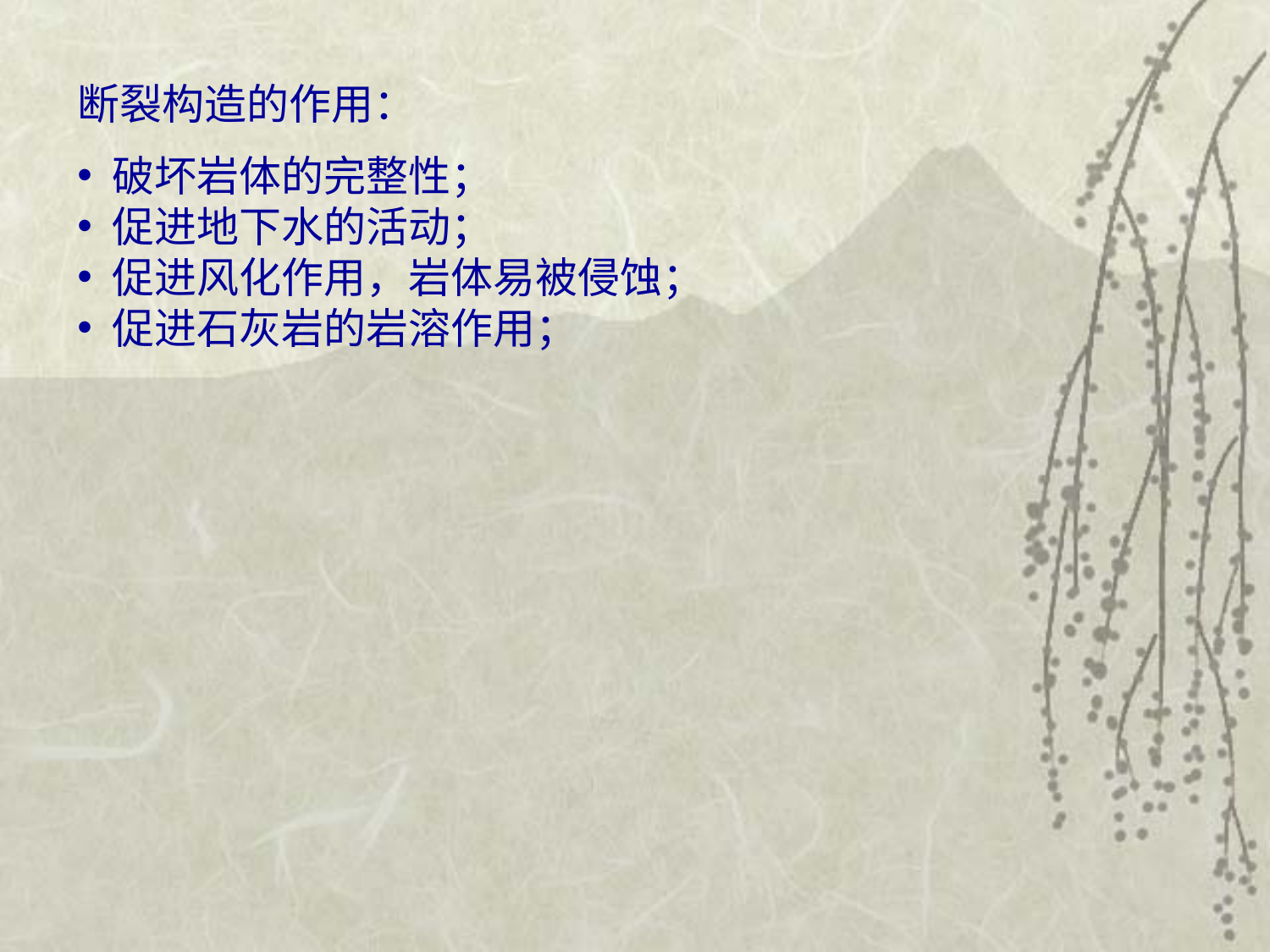

断裂构造的作用：
 破坏岩体的完整性；
 促进地下水的活动；
 促进风化作用，岩体易被侵蚀；
 促进石灰岩的岩溶作用；